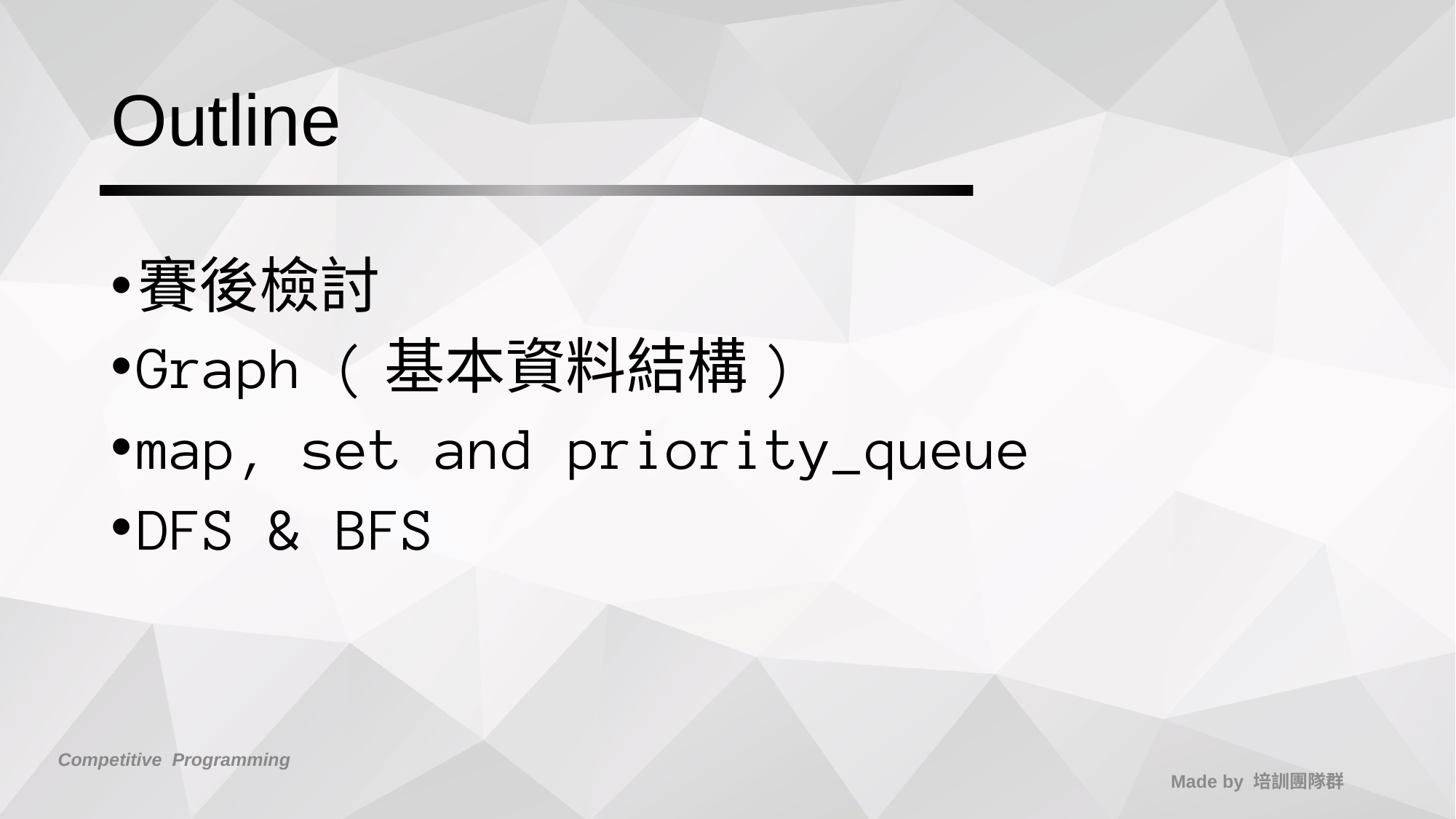

# Outline
賽後檢討
Graph (基本資料結構)
map, set and priority_queue
DFS & BFS